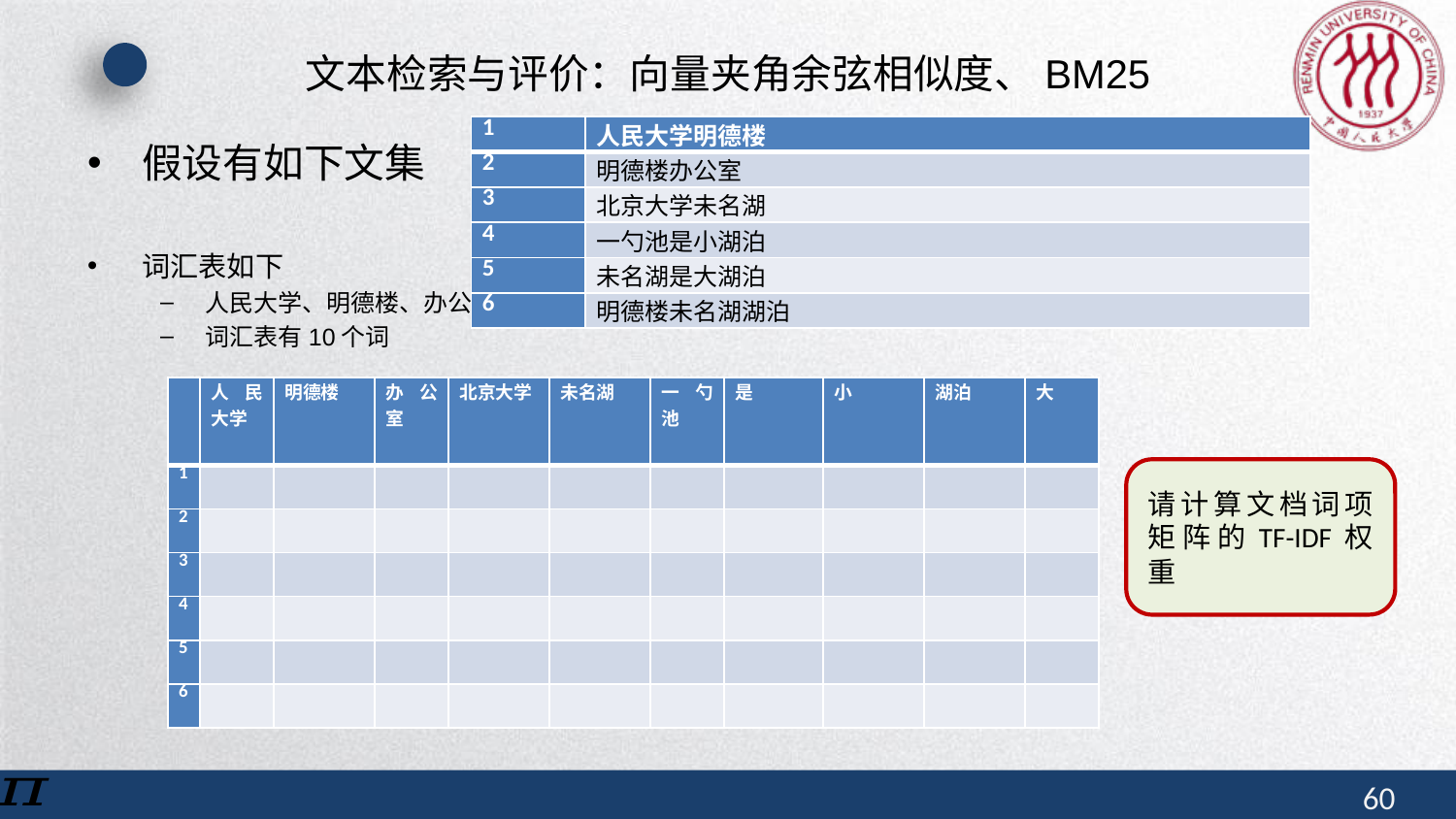

# 文本检索与评价：向量夹角余弦相似度、BM25
| 1 | 人民大学明德楼 |
| --- | --- |
| 2 | 明德楼办公室 |
| 3 | 北京大学未名湖 |
| 4 | 一勺池是小湖泊 |
| 5 | 未名湖是大湖泊 |
| 6 | 明德楼未名湖湖泊 |
假设有如下文集

词汇表如下
人民大学、明德楼、办公室、北京大学、未名湖、一勺池、是、小、湖泊、大
词汇表有10个词

|  | 人民大学 | 明德楼 | 办公室 | 北京大学 | 未名湖 | 一勺池 | 是 | 小 | 湖泊 | 大 |
| --- | --- | --- | --- | --- | --- | --- | --- | --- | --- | --- |
| 1 |  |  |  |  |  |  |  |  |  |  |
| 2 |  |  |  |  |  |  |  |  |  |  |
| 3 |  |  |  |  |  |  |  |  |  |  |
| 4 |  |  |  |  |  |  |  |  |  |  |
| 5 |  |  |  |  |  |  |  |  |  |  |
| 6 |  |  |  |  |  |  |  |  |  |  |
请计算文档词项矩阵的TF-IDF权重